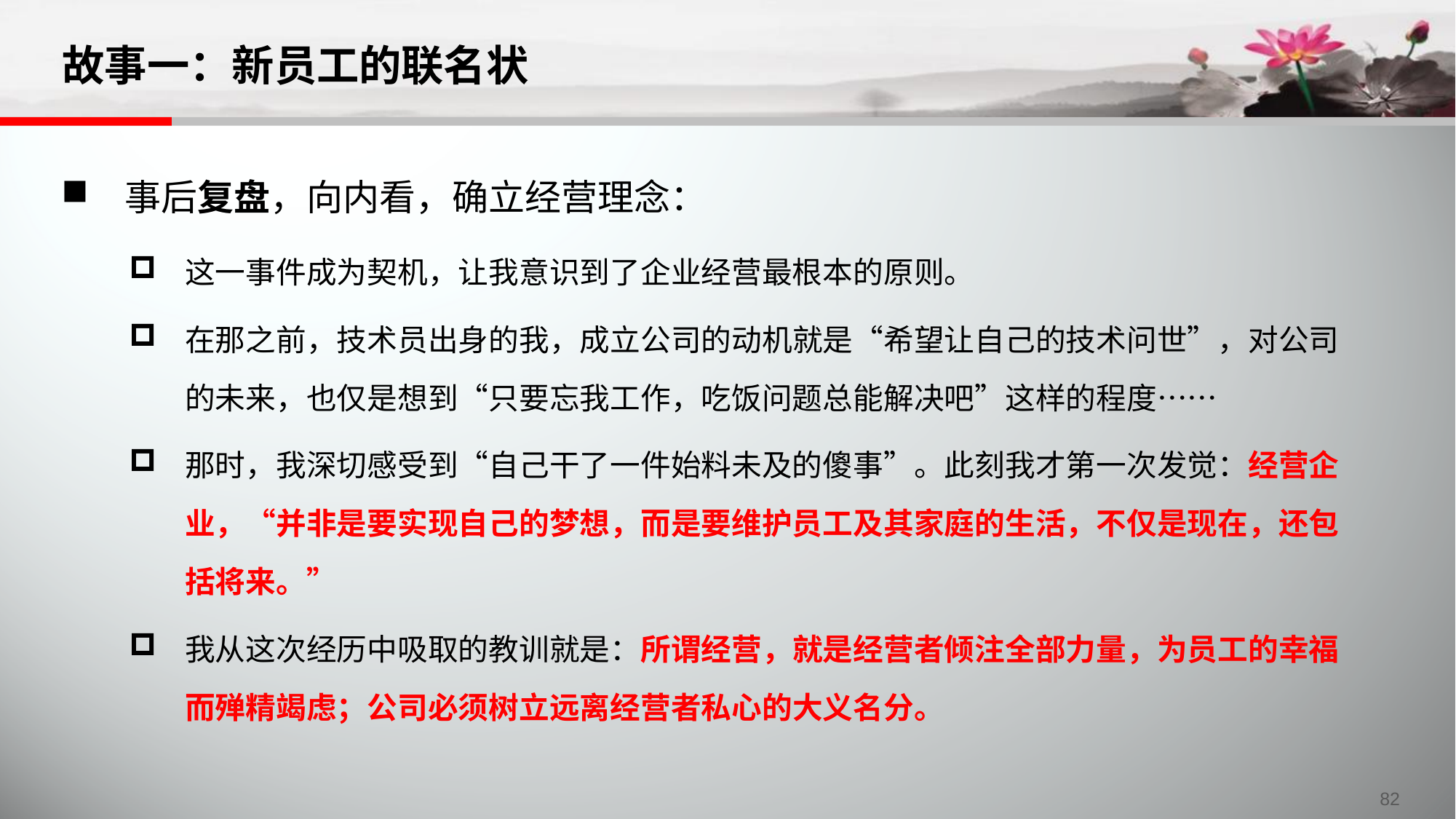

# 故事一：新员工的联名状
事后复盘，向内看，确立经营理念：
这一事件成为契机，让我意识到了企业经营最根本的原则。
在那之前，技术员出身的我，成立公司的动机就是“希望让自己的技术问世”，对公司的未来，也仅是想到“只要忘我工作，吃饭问题总能解决吧”这样的程度……
那时，我深切感受到“自己干了一件始料未及的傻事”。此刻我才第一次发觉：经营企业，“并非是要实现自己的梦想，而是要维护员工及其家庭的生活，不仅是现在，还包括将来。”
我从这次经历中吸取的教训就是：所谓经营，就是经营者倾注全部力量，为员工的幸福而殚精竭虑；公司必须树立远离经营者私心的大义名分。
82